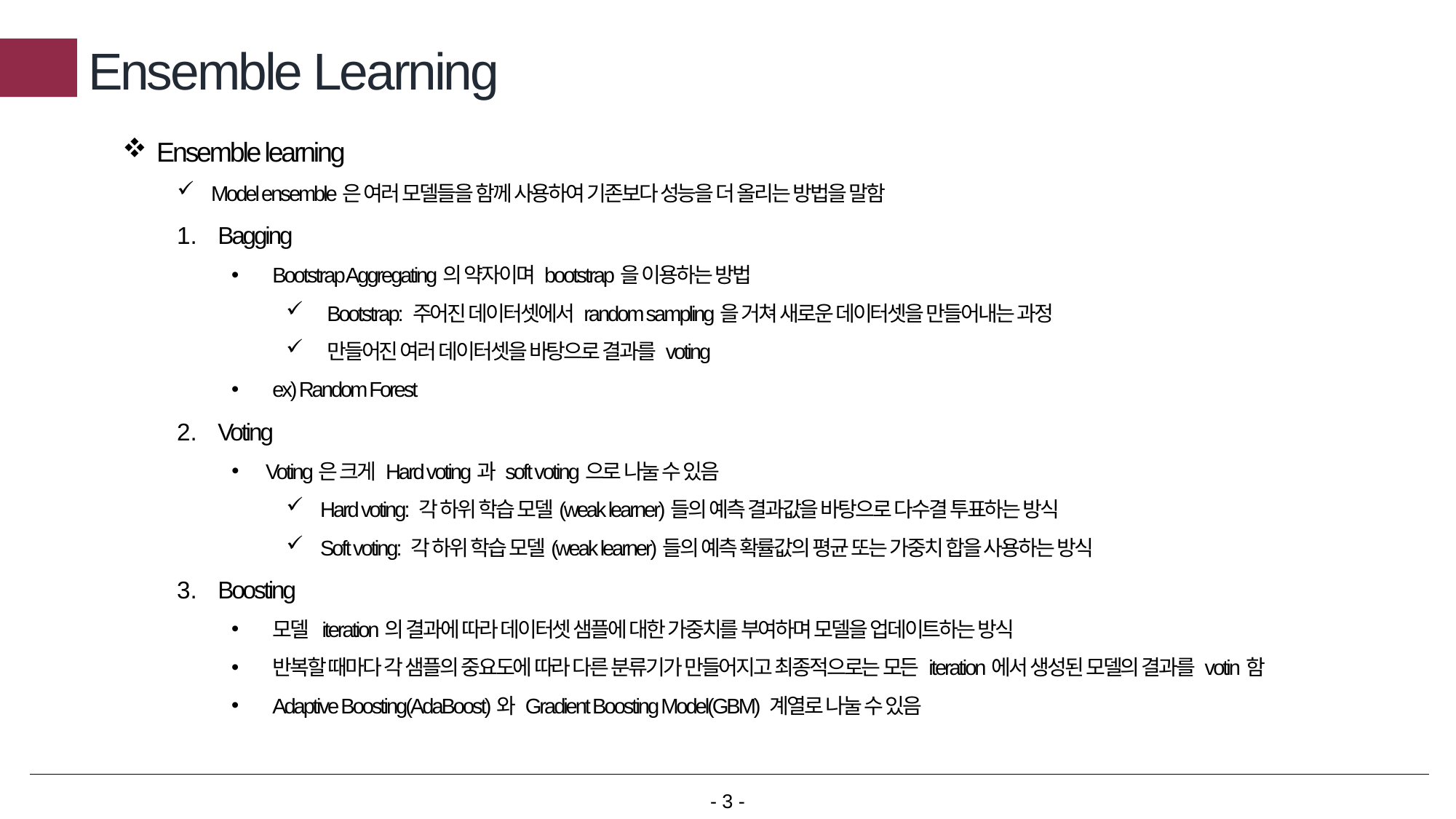

# Ensemble Learning
Ensemble learning
Model ensemble은 여러 모델들을 함께 사용하여 기존보다 성능을 더 올리는 방법을 말함
Bagging
Bootstrap Aggregating의 약자이며 bootstrap을 이용하는 방법
Bootstrap: 주어진 데이터셋에서 random sampling을 거쳐 새로운 데이터셋을 만들어내는 과정
만들어진 여러 데이터셋을 바탕으로 결과를 voting
ex) Random Forest
Voting
Voting은 크게 Hard voting과 soft voting으로 나눌 수 있음
Hard voting: 각 하위 학습 모델(weak learner)들의 예측 결과값을 바탕으로 다수결 투표하는 방식
Soft voting: 각 하위 학습 모델(weak learner)들의 예측 확률값의 평균 또는 가중치 합을 사용하는 방식
Boosting
모델  iteration의 결과에 따라 데이터셋 샘플에 대한 가중치를 부여하며 모델을 업데이트하는 방식
반복할 때마다 각 샘플의 중요도에 따라 다른 분류기가 만들어지고 최종적으로는 모든 iteration에서 생성된 모델의 결과를 votin함
Adaptive Boosting(AdaBoost)와 Gradient Boosting Model(GBM) 계열로 나눌 수 있음